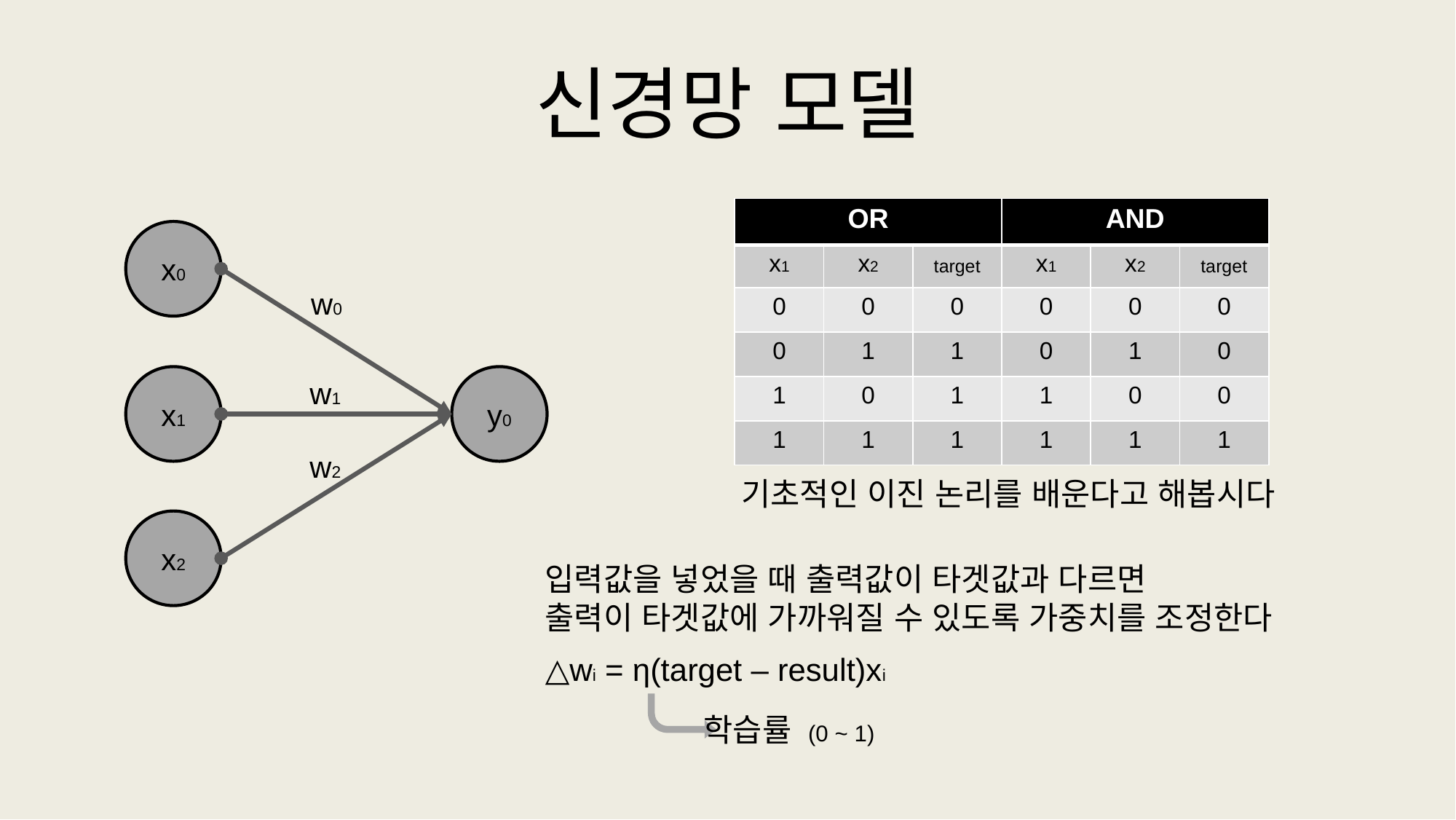

# 신경망 모델
| OR |  |  | AND |  |  |
| --- | --- | --- | --- | --- | --- |
| x1 | x2 | target | x1 | x2 | target |
| 0 | 0 | 0 | 0 | 0 | 0 |
| 0 | 1 | 1 | 0 | 1 | 0 |
| 1 | 0 | 1 | 1 | 0 | 0 |
| 1 | 1 | 1 | 1 | 1 | 1 |
x0
w0
x1
y0
w1
w2
x2
기초적인 이진 논리를 배운다고 해봅시다
입력값을 넣었을 때 출력값이 타겟값과 다르면
출력이 타겟값에 가까워질 수 있도록 가중치를 조정한다
△wi = η(target – result)xi

학습률 (0 ~ 1)